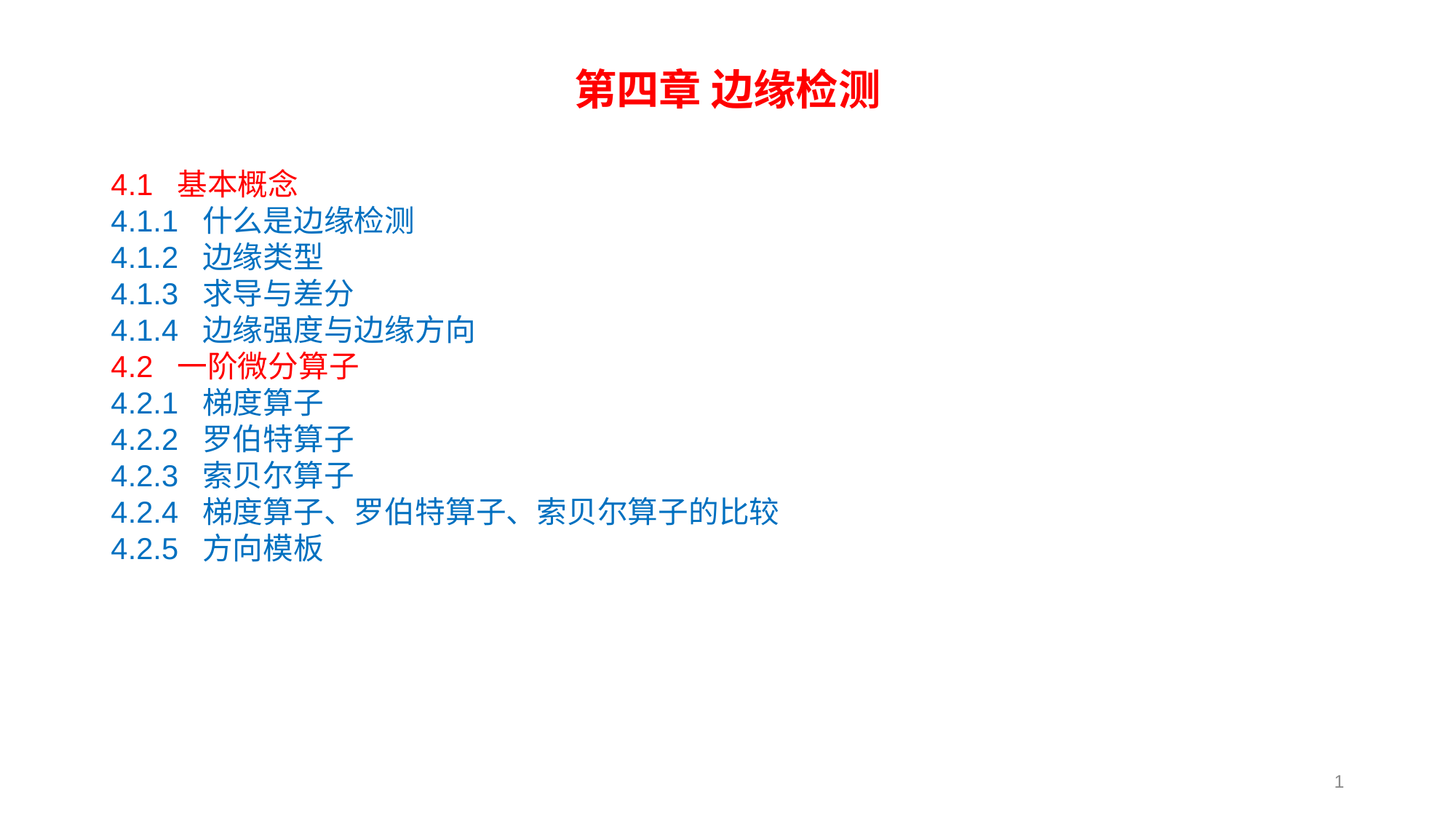

第四章 边缘检测

4.1  基本概念
4.1.1  什么是边缘检测
4.1.2  边缘类型
4.1.3  求导与差分
4.1.4  边缘强度与边缘方向
4.2  一阶微分算子
4.2.1  梯度算子
4.2.2  罗伯特算子
4.2.3  索贝尔算子
4.2.4  梯度算子、罗伯特算子、索贝尔算子的比较
4.2.5  方向模板
1